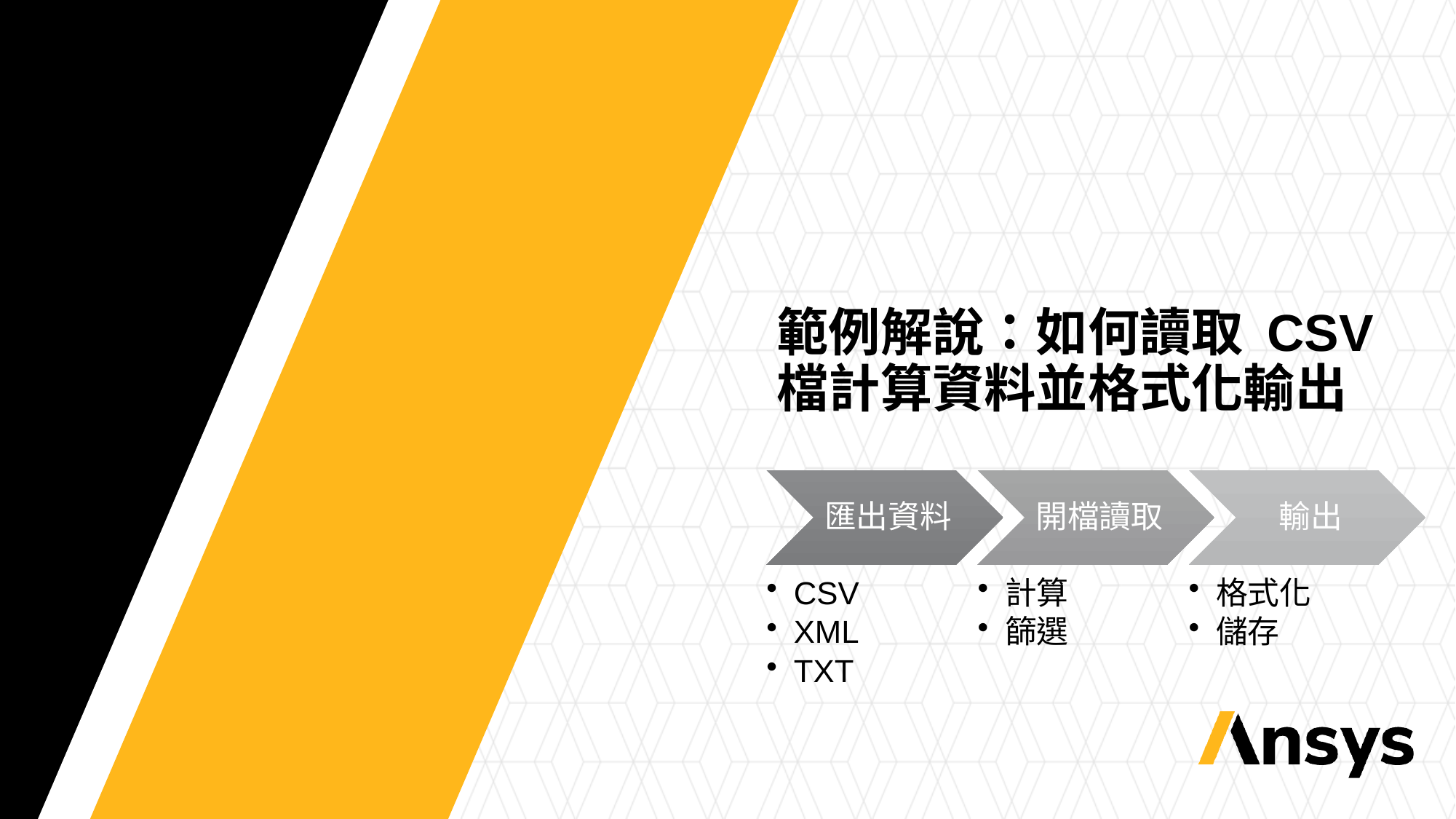

範例解說：如何讀取 CSV檔計算資料並格式化輸出
匯出資料
CSV
XML
TXT
開檔讀取
計算
篩選
輸出
格式化
儲存